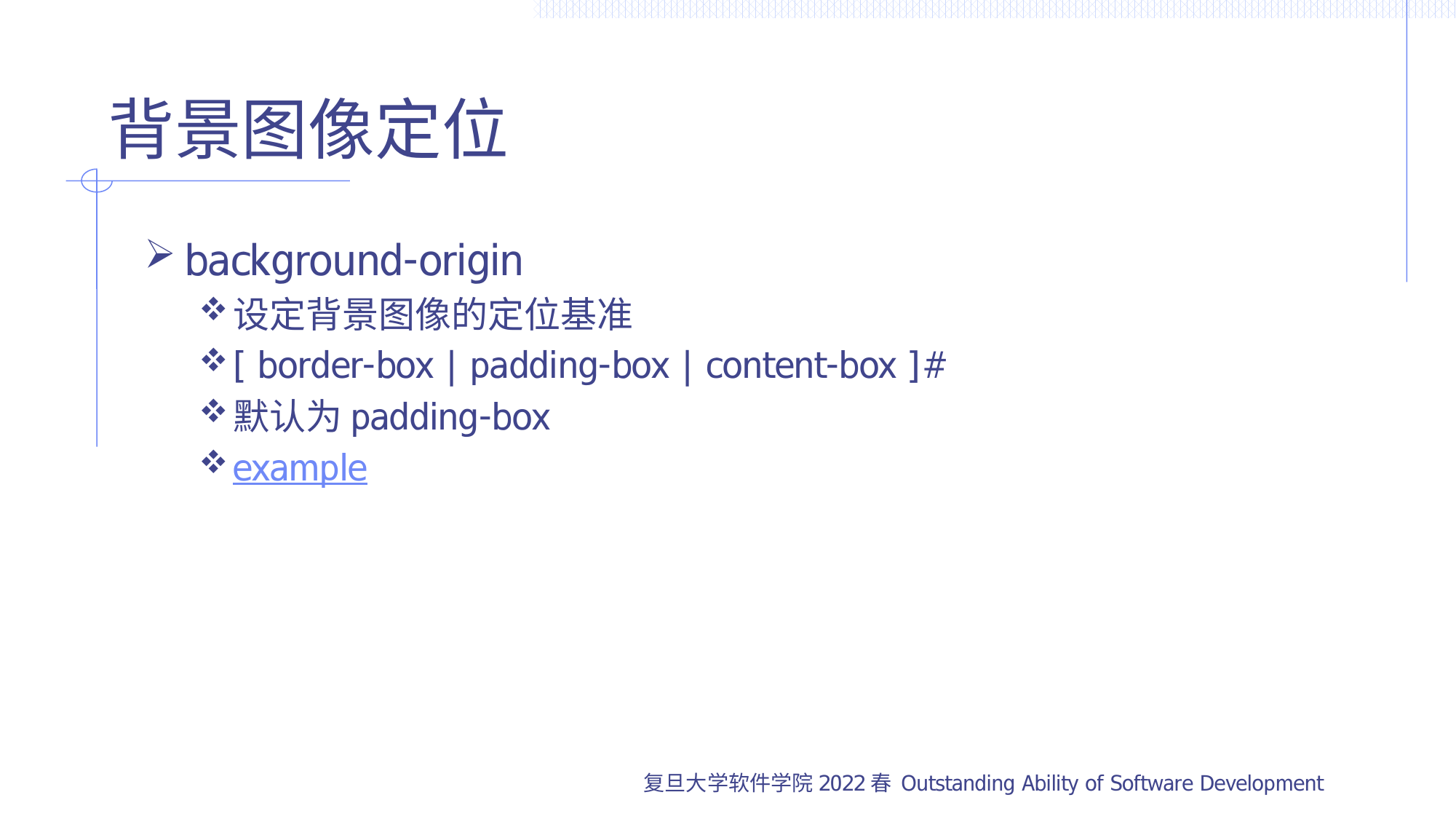

# 背景图像定位
background-origin
设定背景图像的定位基准
[ border-box | padding-box | content-box ]#
默认为padding-box
example